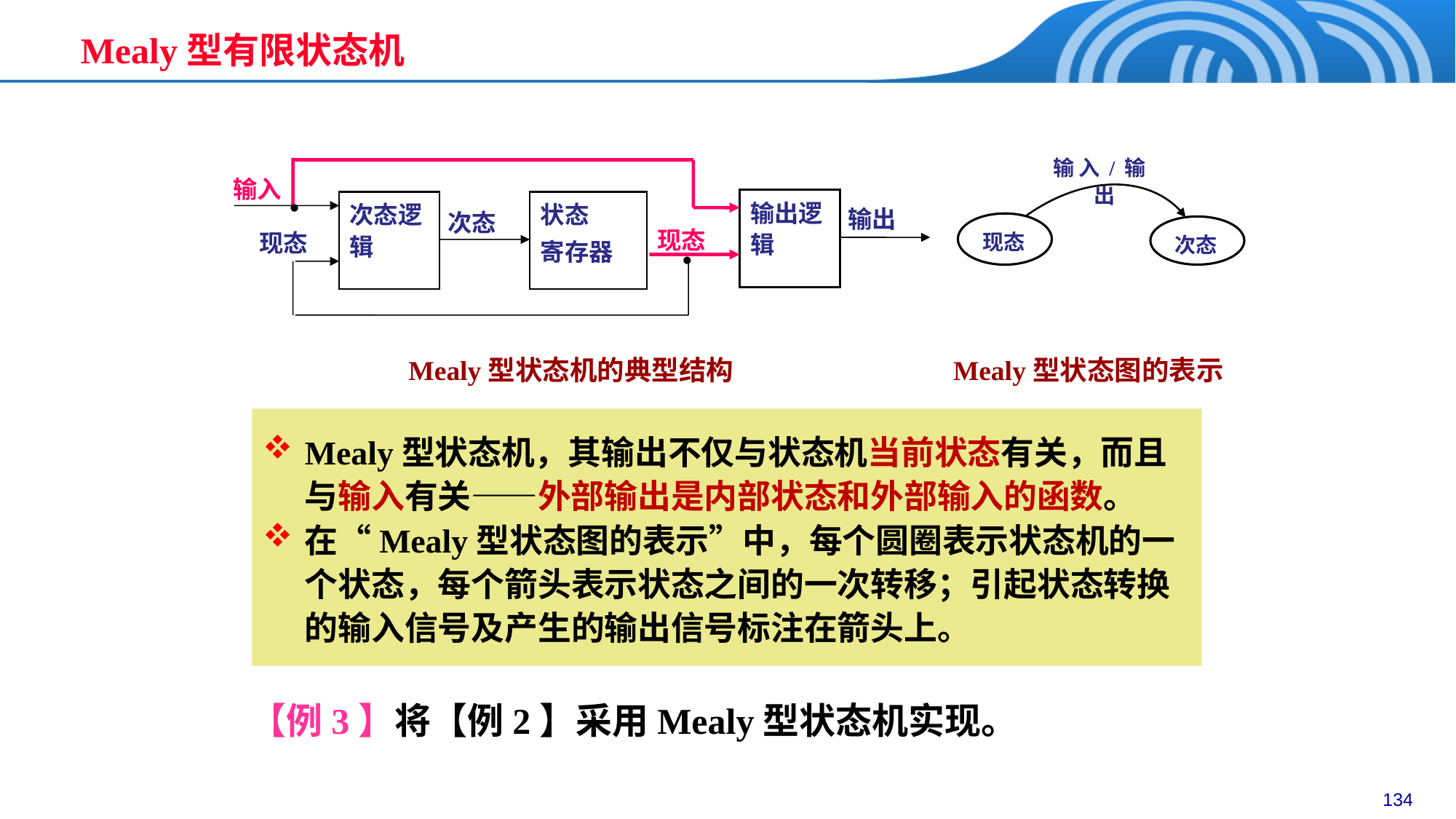

Mealy型有限状态机
输入/输出

现态
次态

输入
•
输出逻辑
次态逻辑
状态
寄存器
输出
次态

现态
现态
•

Mealy型状态机的典型结构
Mealy型状态图的表示
Mealy型状态机，其输出不仅与状态机当前状态有关，而且与输入有关——外部输出是内部状态和外部输入的函数。
在“Mealy型状态图的表示”中，每个圆圈表示状态机的一个状态，每个箭头表示状态之间的一次转移；引起状态转换的输入信号及产生的输出信号标注在箭头上。
【例3】将【例2】采用Mealy型状态机实现。